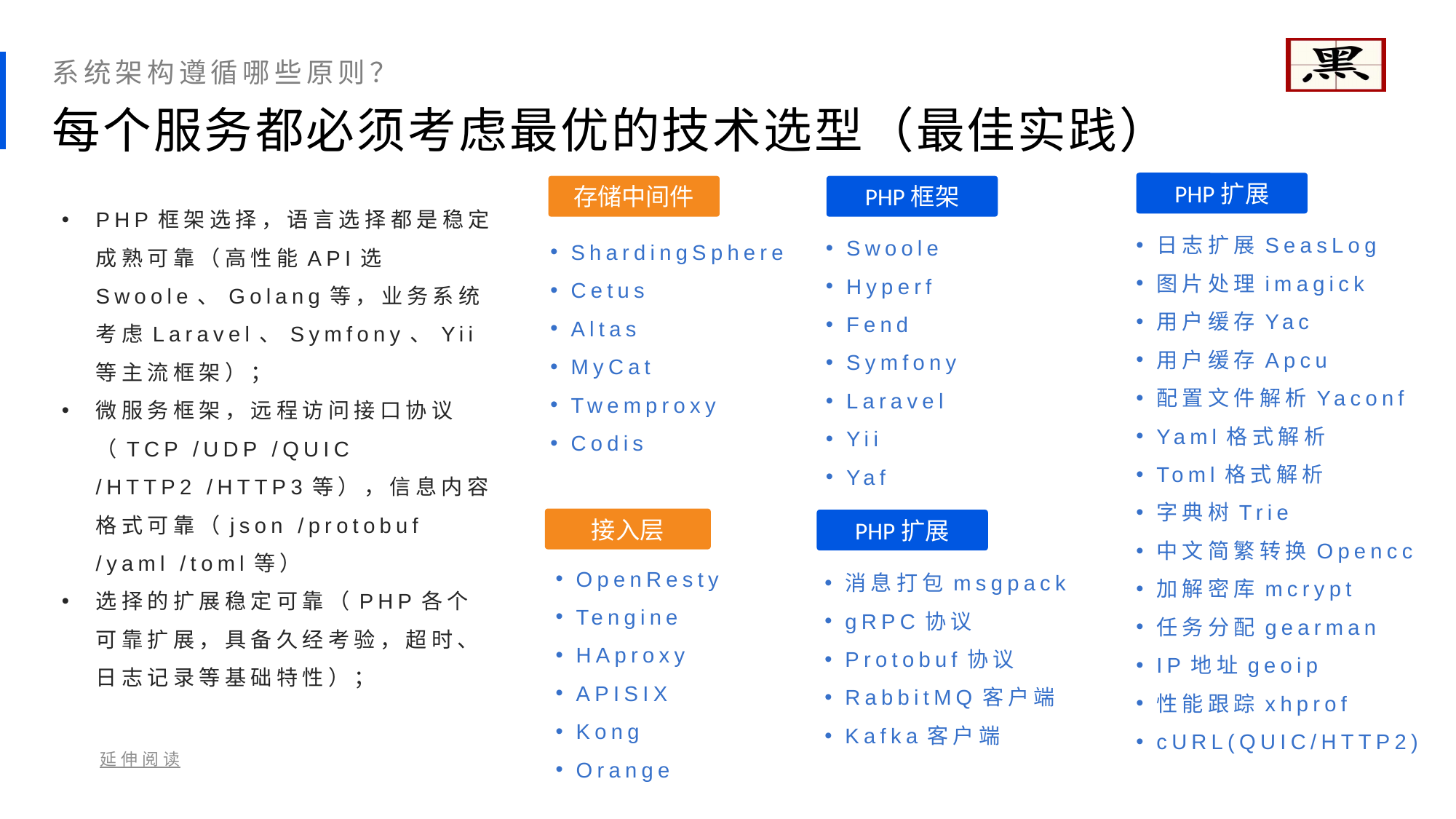

系统架构遵循哪些原则？

每个服务都必须考虑最优的技术选型（最佳实践）
PHP扩展
存储中间件
PHP框架
PHP框架选择，语言选择都是稳定成熟可靠（高性能API选Swoole、Golang等，业务系统考虑Laravel、Symfony、Yii等主流框架）；
微服务框架，远程访问接口协议（TCP /UDP /QUIC /HTTP2 /HTTP3等），信息内容格式可靠（json /protobuf /yaml /toml等）
选择的扩展稳定可靠（PHP各个可靠扩展，具备久经考验，超时、日志记录等基础特性）；
日志扩展SeasLog
图片处理imagick
用户缓存Yac
用户缓存Apcu
配置文件解析Yaconf
Yaml格式解析
Toml格式解析
字典树Trie
中文简繁转换Opencc
加解密库mcrypt
任务分配gearman
IP地址geoip
性能跟踪xhprof
cURL(QUIC/HTTP2)

Swoole
Hyperf
Fend
Symfony
Laravel
Yii
Yaf
ShardingSphere
Cetus
Altas
MyCat
Twemproxy
Codis
接入层
PHP扩展
OpenResty
Tengine
HAproxy
APISIX
Kong
Orange
消息打包msgpack
gRPC协议
Protobuf协议
RabbitMQ客户端
Kafka客户端
延伸阅读